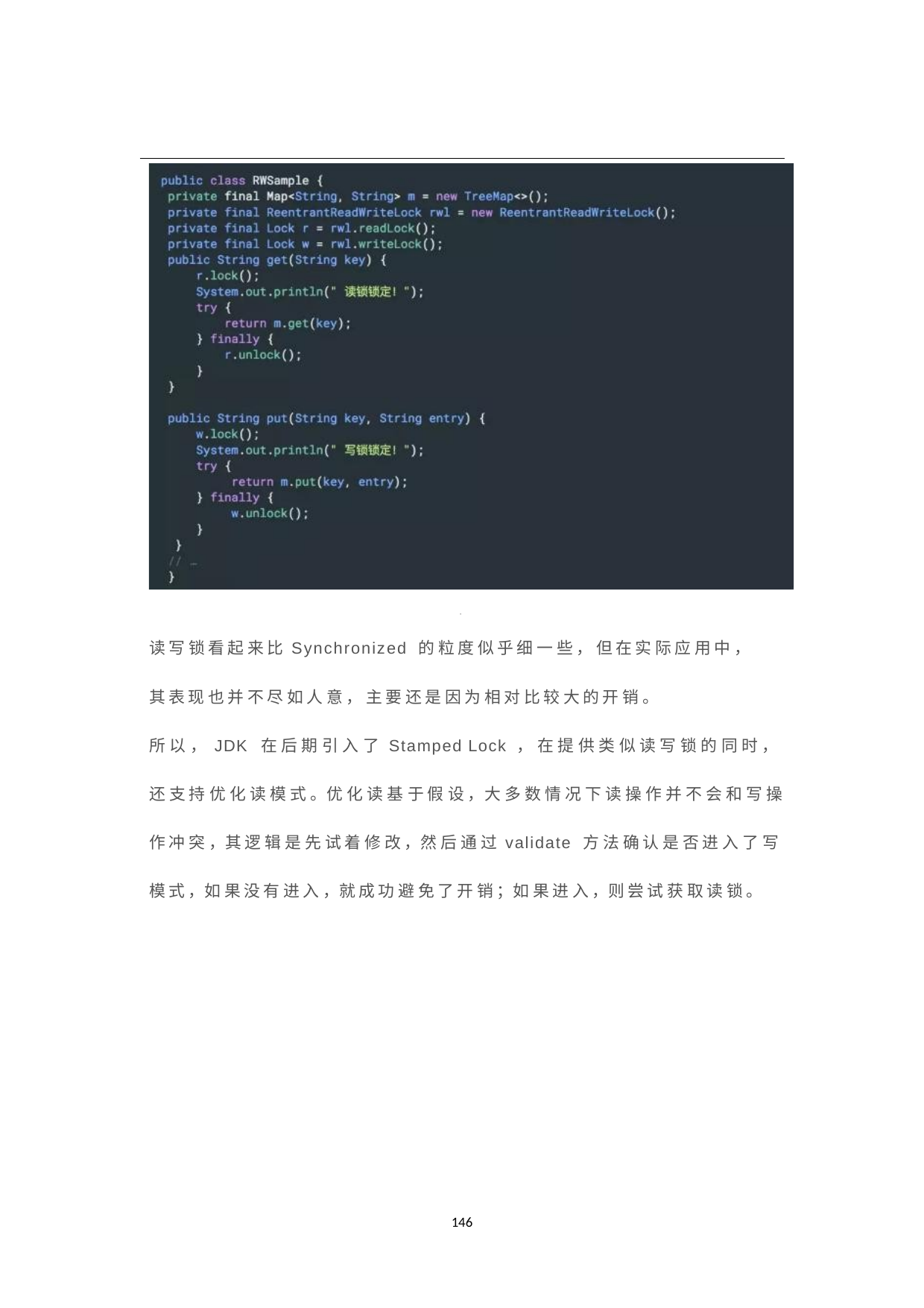

·

读写锁看起来比 Synchronized 的粒度似乎细一些， 但在实际应用中，

其表现也并不尽如人意， 主要还是因为相对比较大的开销。
所以， JDK 在后期引入了 Stamped Lock ， 在提供类似读写锁的同时，  还支持优化读模式。优化读基于假设，大多数情况下读操作并不会和写操 作冲突，其逻辑是先试着修改，然后通过 validate 方法确认是否进入了 写模式，如果没有进入，就成功避免了开销；如果进入，则尝试获取读锁。
146